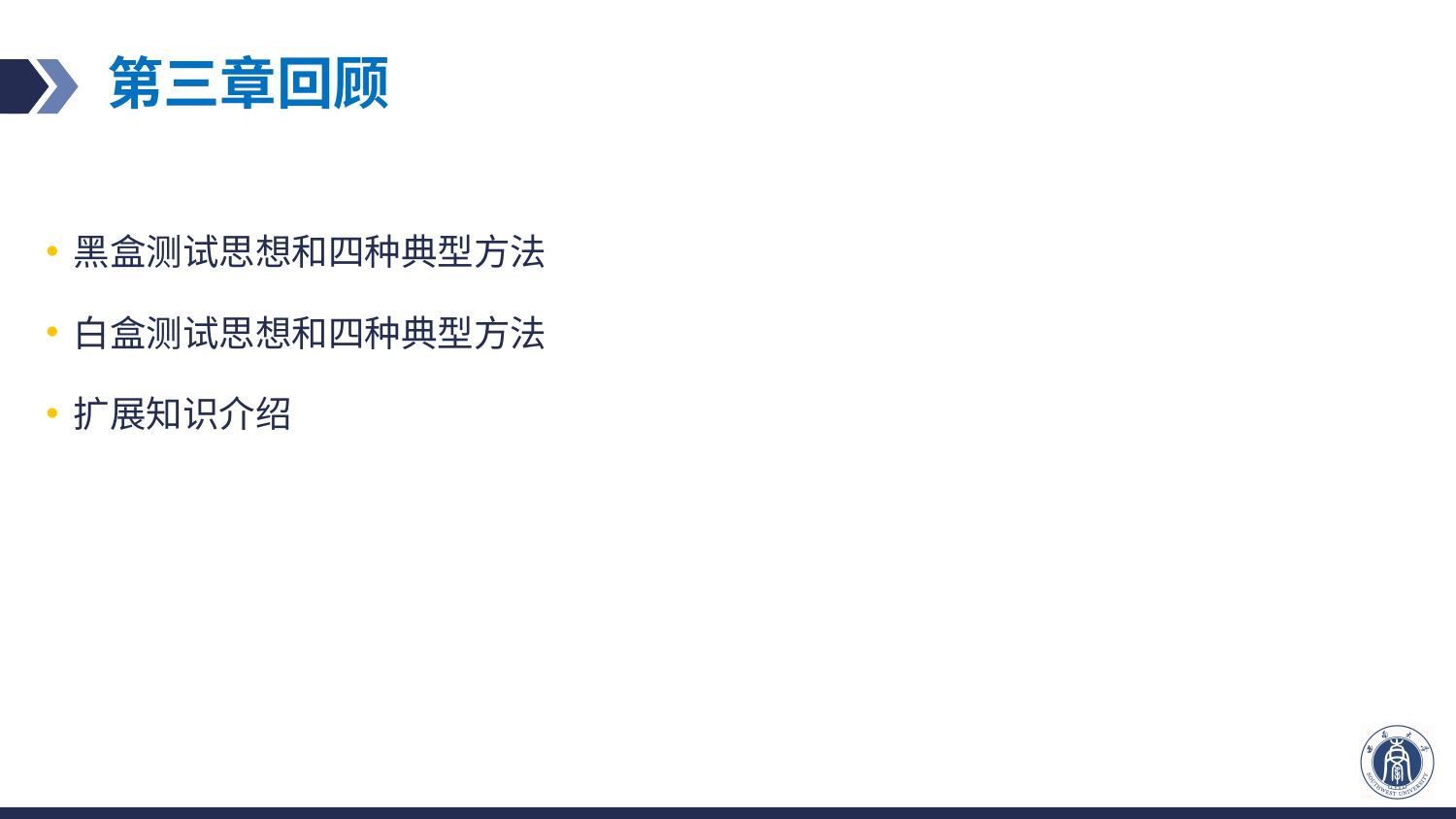

# 第三章回顾
黑盒测试思想和四种典型方法
白盒测试思想和四种典型方法
扩展知识介绍